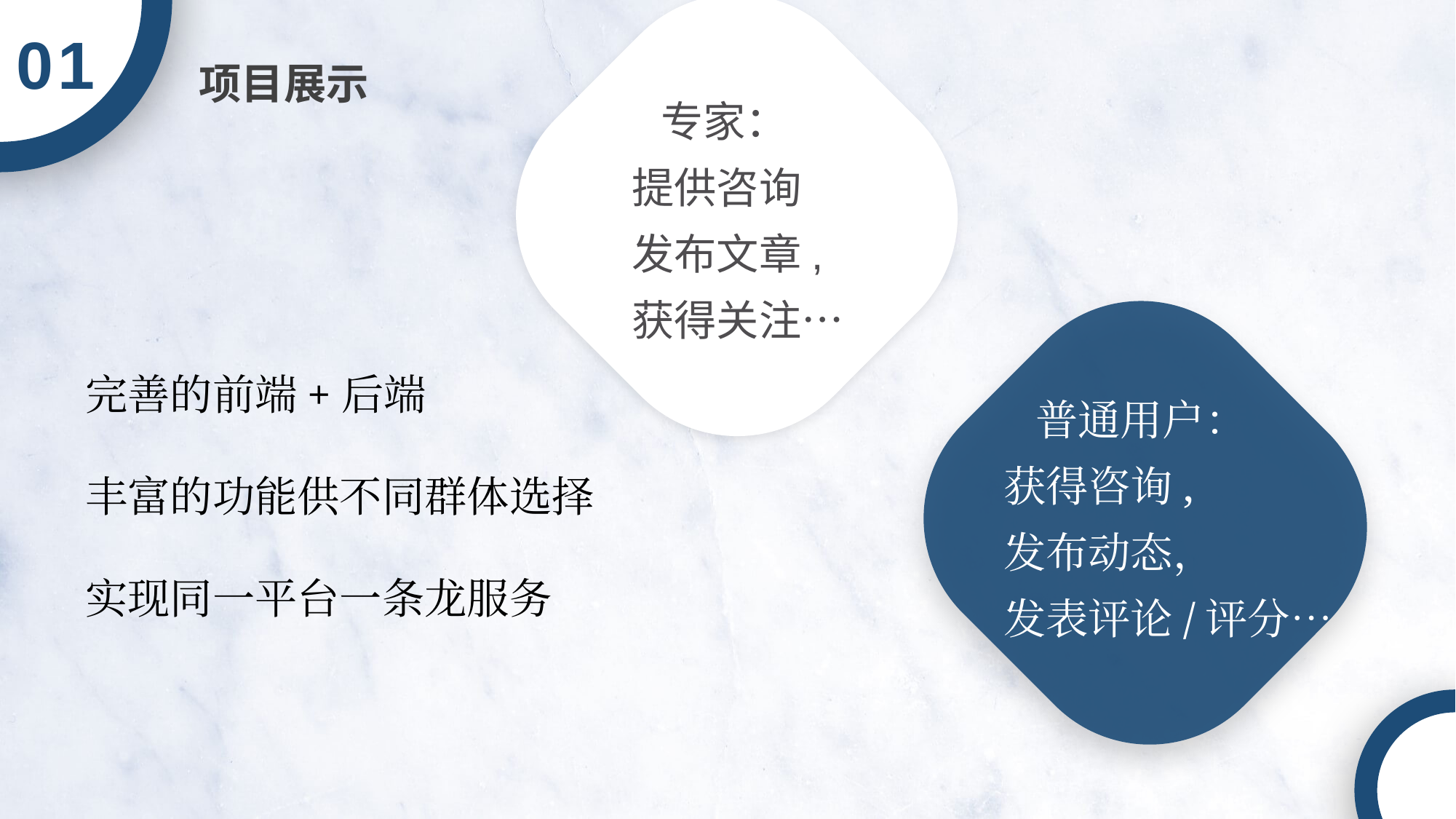

01

  专家：
提供咨询
发布文章,
获得关注…
项目展示
完善的前端+后端
丰富的功能供不同群体选择
实现同一平台一条龙服务

  普通用户：
获得咨询,
发布动态，
发表评论/评分…